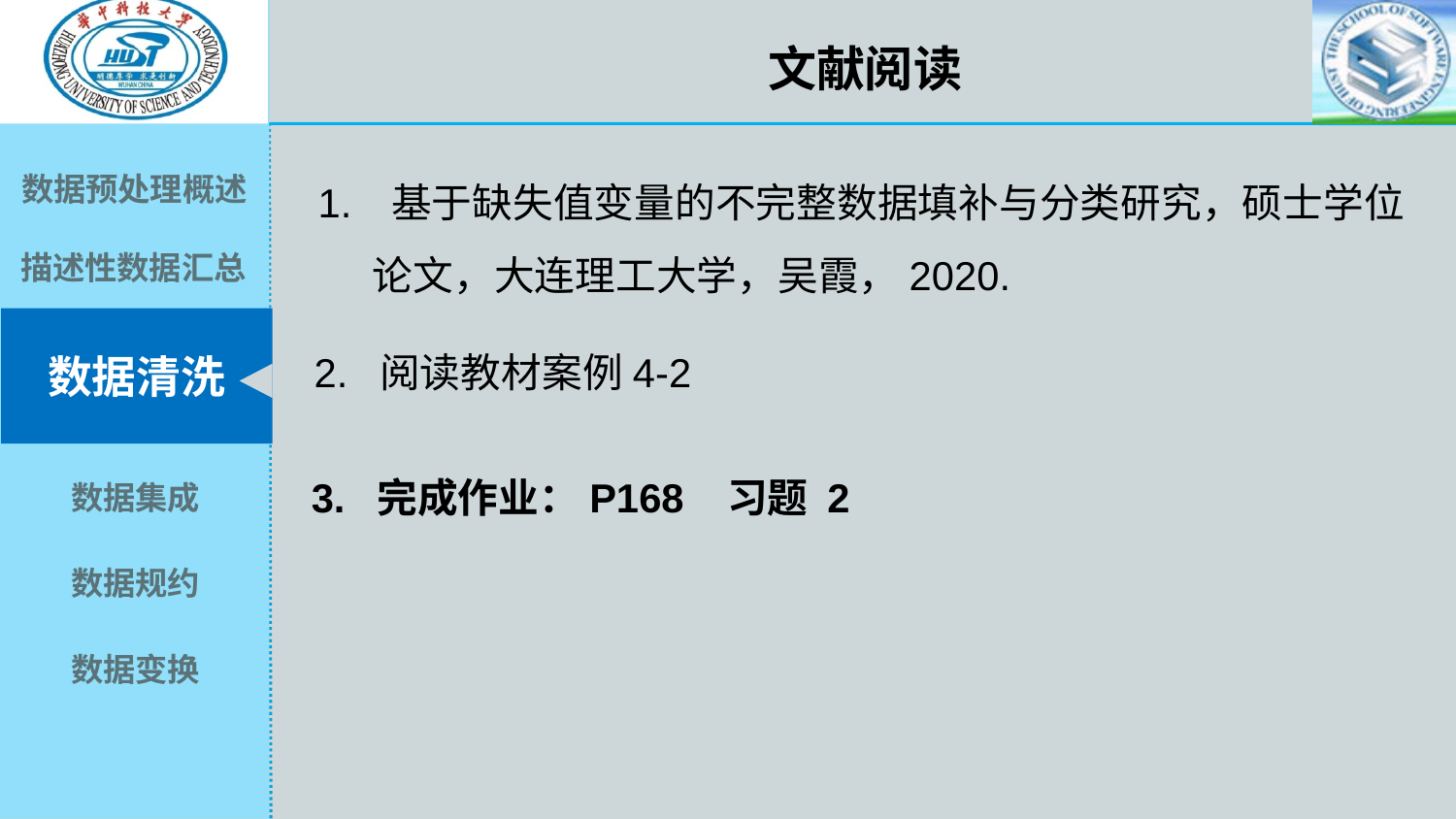

文献阅读
 基于缺失值变量的不完整数据填补与分类研究，硕士学位论文，大连理工大学，吴霞，2020.
2.  阅读教材案例4-2
3.  完成作业：P168   习题 2